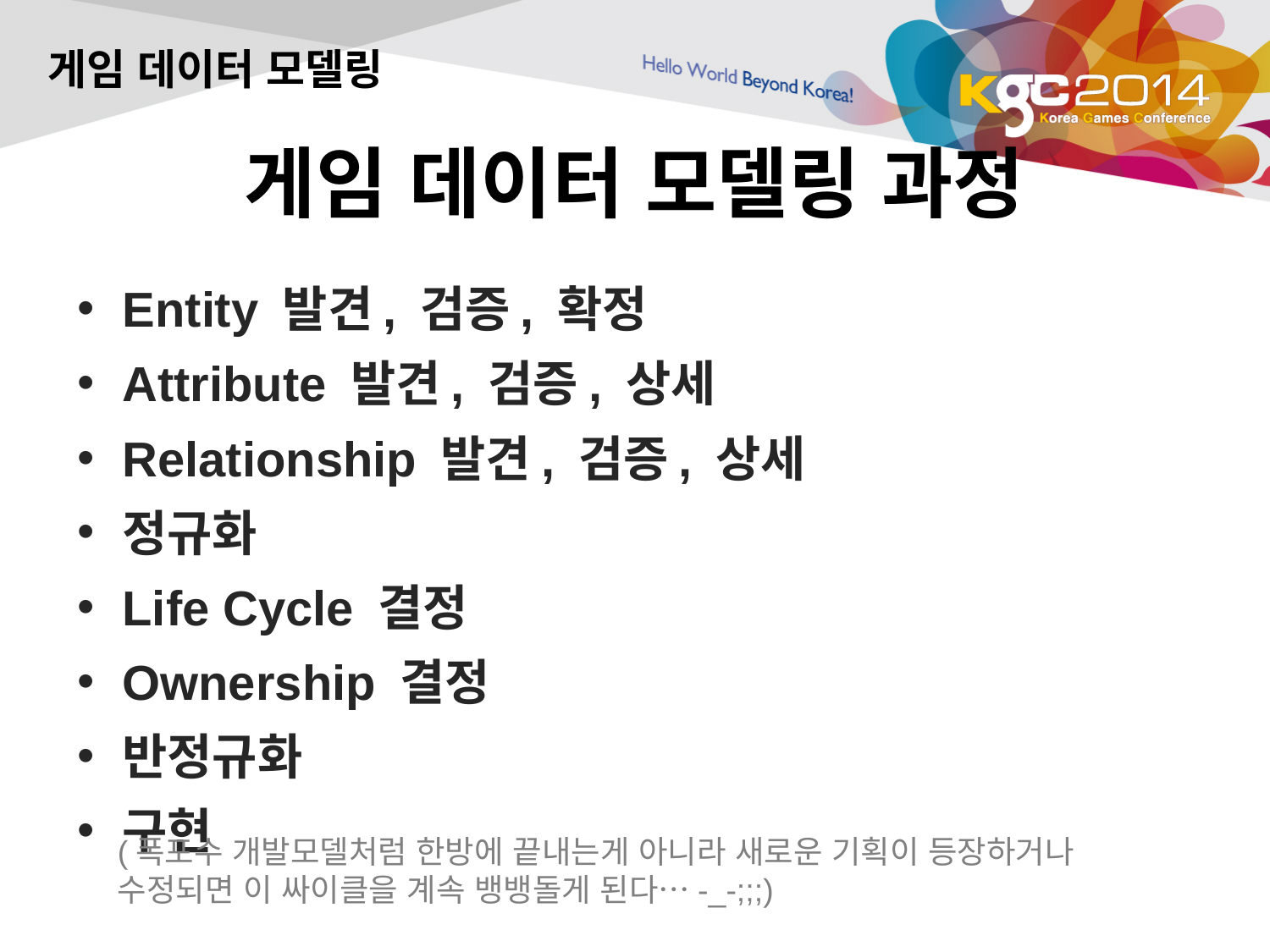

게임 데이터 모델링
# 게임 데이터 모델링 과정
Entity 발견, 검증, 확정
Attribute 발견, 검증, 상세
Relationship 발견, 검증, 상세
정규화
Life Cycle 결정
Ownership 결정
반정규화
구현
(폭포수 개발모델처럼 한방에 끝내는게 아니라 새로운 기획이 등장하거나 수정되면 이 싸이클을 계속 뱅뱅돌게 된다…-_-;;;)